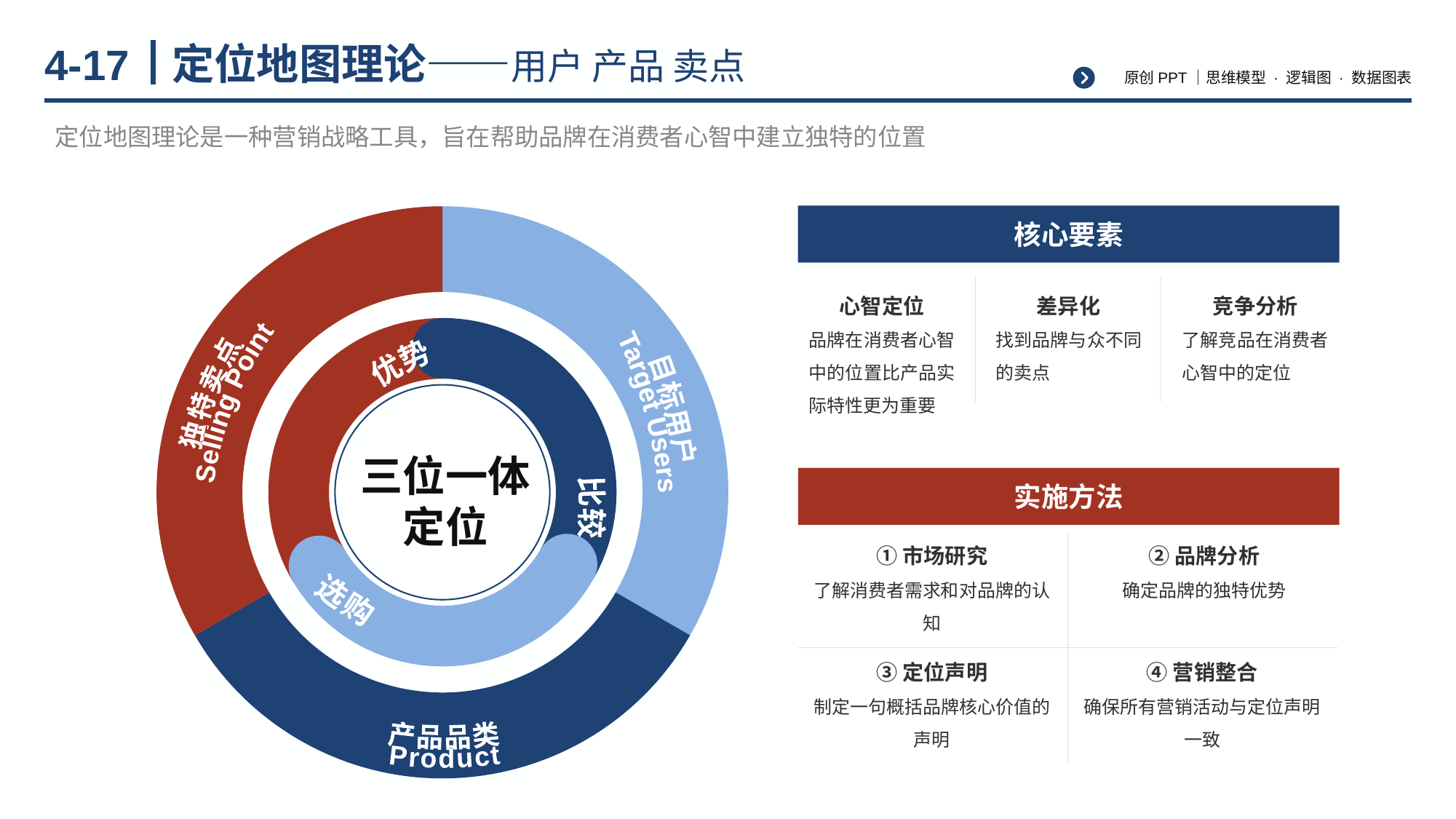

# 定位地图理论——用户 产品 卖点
4-17
定位地图理论是一种营销战略工具，旨在帮助品牌在消费者心智中建立独特的位置
核心要素

独特卖点
Selling Point

优势

目标用户
Target Users
三位一体
定位
比较
选购

产品品类
Product
心智定位
品牌在消费者心智中的位置比产品实际特性更为重要
差异化
找到品牌与众不同的卖点
竞争分析
了解竞品在消费者心智中的定位
实施方法
①市场研究
了解消费者需求和对品牌的认知
②品牌分析
确定品牌的独特优势
③定位声明
制定一句概括品牌核心价值的声明
④营销整合
确保所有营销活动与定位声明一致